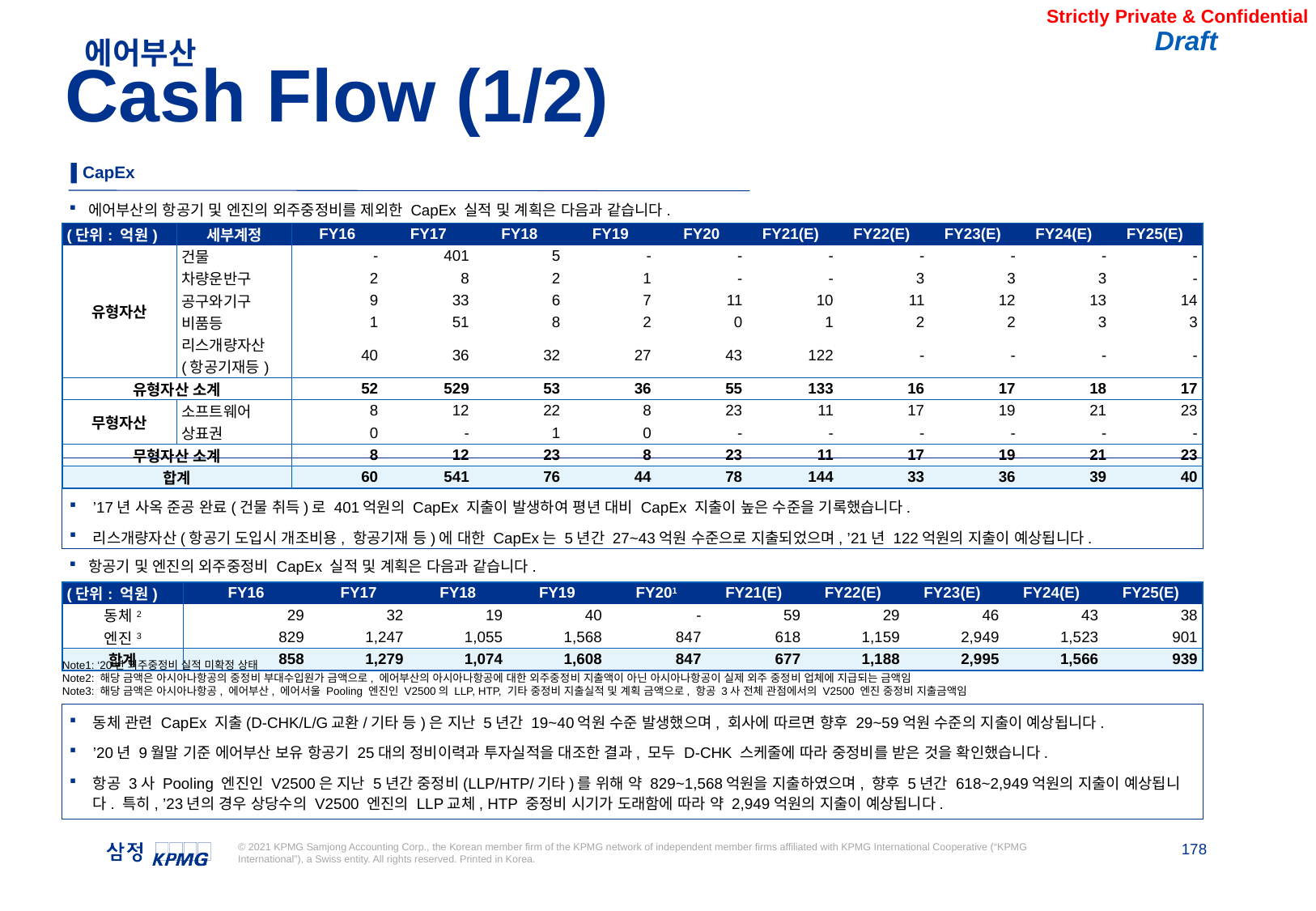

에어부산
Cash Flow (1/2)
▌CapEx

에어부산의 항공기 및 엔진의 외주중정비를 제외한 CapEx 실적 및 계획은 다음과 같습니다.
| (단위: 억원) | 세부계정 | FY16 | FY17 | FY18 | FY19 | FY20 | FY21(E) | FY22(E) | FY23(E) | FY24(E) | FY25(E) |
| --- | --- | --- | --- | --- | --- | --- | --- | --- | --- | --- | --- |
| 유형자산 | 건물 | - | 401 | 5 | - | - | - | - | - | - | - |
|  | 차량운반구 | 2 | 8 | 2 | 1 | - | - | 3 | 3 | 3 | - |
|  | 공구와기구 | 9 | 33 | 6 | 7 | 11 | 10 | 11 | 12 | 13 | 14 |
|  | 비품등 | 1 | 51 | 8 | 2 | 0 | 1 | 2 | 2 | 3 | 3 |
|  | 리스개량자산 (항공기재등) | 40 | 36 | 32 | 27 | 43 | 122 | - | - | - | - |
| 유형자산 소계 |  | 52 | 529 | 53 | 36 | 55 | 133 | 16 | 17 | 18 | 17 |
| 무형자산 | 소프트웨어 | 8 | 12 | 22 | 8 | 23 | 11 | 17 | 19 | 21 | 23 |
|  | 상표권 | 0 | - | 1 | 0 | - | - | - | - | - | - |
| 무형자산 소계 |  | 8 | 12 | 23 | 8 | 23 | 11 | 17 | 19 | 21 | 23 |
| 합계 |  | 60 | 541 | 76 | 44 | 78 | 144 | 33 | 36 | 39 | 40 |
항공기 및 엔진 중정비를 제외한 CapEx 지출은 지난 5년간 44~541억원 수준을 보였으며, 회사에 따르면 향후 매년 33~144억원 수준의 지출이 예상됩니다.
’17년 사옥 준공 완료(건물 취득)로 401억원의 CapEx 지출이 발생하여 평년 대비 CapEx 지출이 높은 수준을 기록했습니다.
리스개량자산(항공기 도입시 개조비용, 항공기재 등)에 대한 CapEx는 5년간 27~43억원 수준으로 지출되었으며, ’21년 122억원의 지출이 예상됩니다.
항공기 및 엔진의 외주중정비 CapEx 실적 및 계획은 다음과 같습니다.
| (단위: 억원) | FY16 | FY17 | FY18 | FY19 | FY201 | FY21(E) | FY22(E) | FY23(E) | FY24(E) | FY25(E) |
| --- | --- | --- | --- | --- | --- | --- | --- | --- | --- | --- |
| 동체2 | 29 | 32 | 19 | 40 | - | 59 | 29 | 46 | 43 | 38 |
| 엔진3 | 829 | 1,247 | 1,055 | 1,568 | 847 | 618 | 1,159 | 2,949 | 1,523 | 901 |
| 합계 | 858 | 1,279 | 1,074 | 1,608 | 847 | 677 | 1,188 | 2,995 | 1,566 | 939 |
Note1: ‘20년 외주중정비 실적 미확정 상태
Note2: 해당 금액은 아시아나항공의 중정비 부대수입원가 금액으로, 에어부산의 아시아나항공에 대한 외주중정비 지출액이 아닌 아시아나항공이 실제 외주 중정비 업체에 지급되는 금액임
Note3: 해당 금액은 아시아나항공, 에어부산, 에어서울 Pooling 엔진인 V2500의 LLP, HTP, 기타 중정비 지출실적 및 계획 금액으로, 항공 3사 전체 관점에서의 V2500 엔진 중정비 지출금액임
동체 관련 CapEx 지출(D-CHK/L/G교환/기타 등)은 지난 5년간 19~40억원 수준 발생했으며, 회사에 따르면 향후 29~59억원 수준의 지출이 예상됩니다.
’20년 9월말 기준 에어부산 보유 항공기 25대의 정비이력과 투자실적을 대조한 결과, 모두 D-CHK 스케줄에 따라 중정비를 받은 것을 확인했습니다.
항공 3사 Pooling 엔진인 V2500은 지난 5년간 중정비(LLP/HTP/기타)를 위해 약 829~1,568억원을 지출하였으며, 향후 5년간 618~2,949억원의 지출이 예상됩니다. 특히, ’23년의 경우 상당수의 V2500 엔진의 LLP교체, HTP 중정비 시기가 도래함에 따라 약 2,949억원의 지출이 예상됩니다.